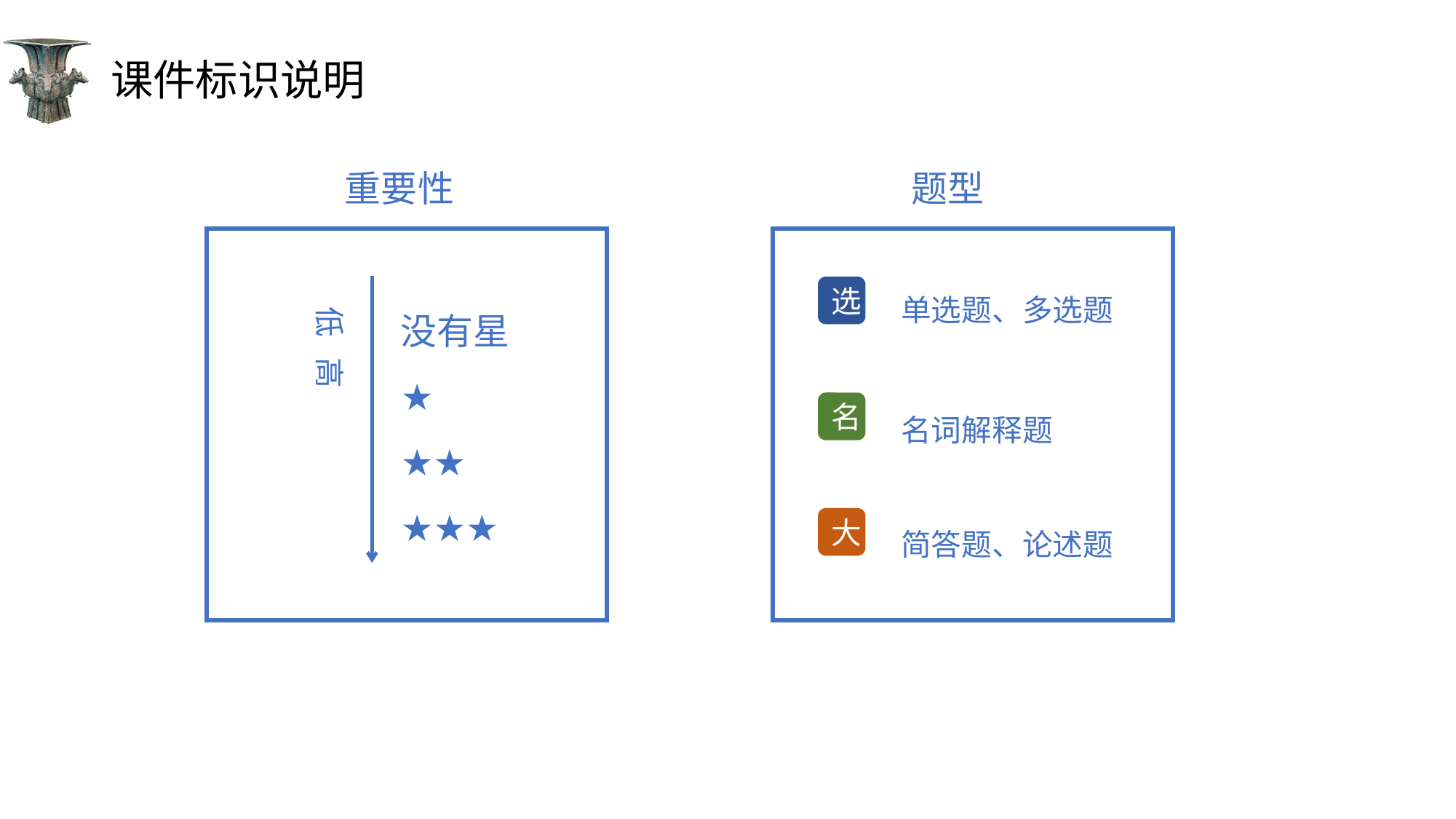

# 课件标识说明
重要性
题型

单选题、多选题
选
没有星
★
★★
★★★
低   高
名词解释题
名
简答题、论述题
大
5